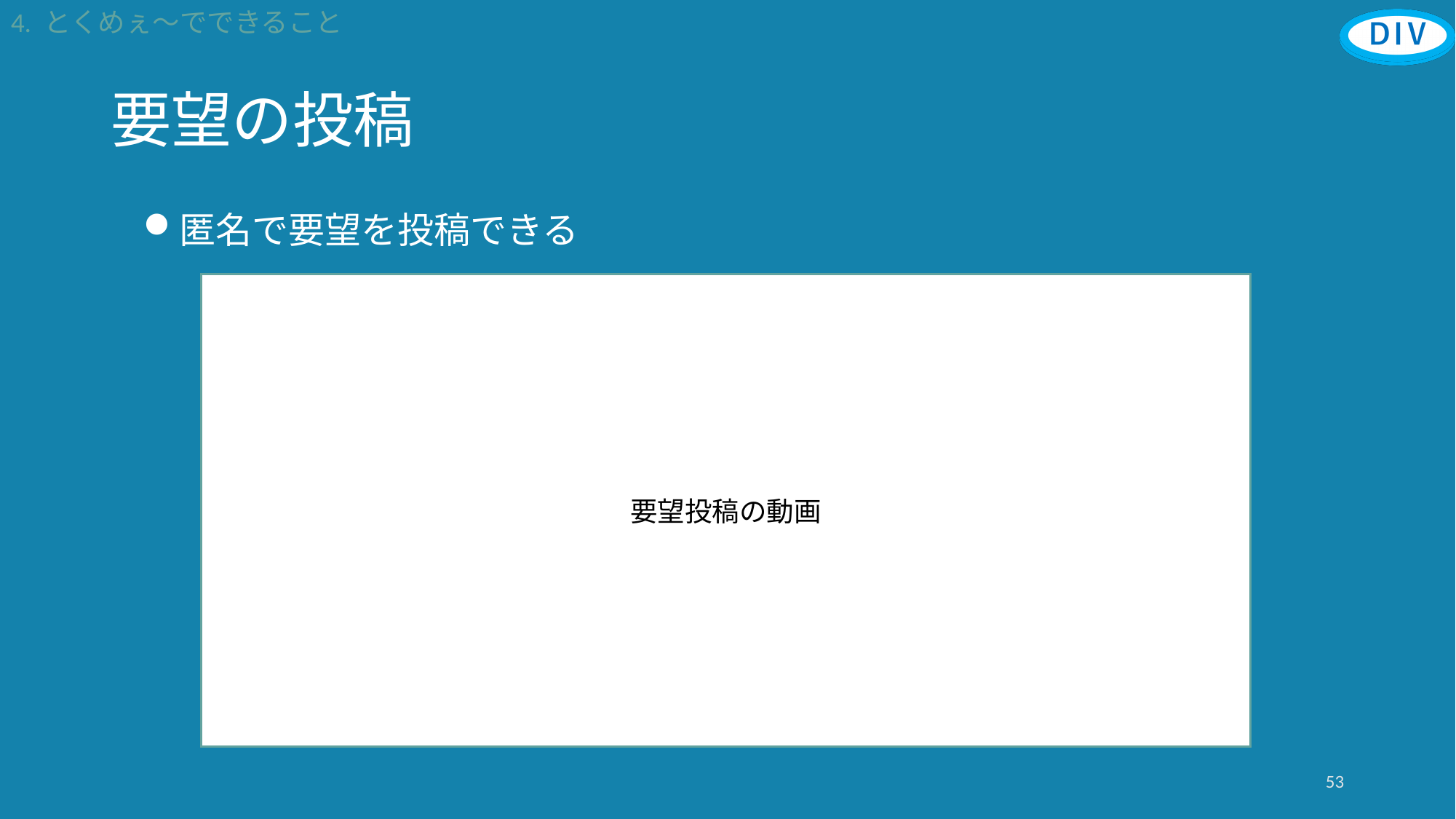

4. とくめぇ～でできること
# 要望の投稿
匿名で要望を投稿できる
要望投稿の動画
53